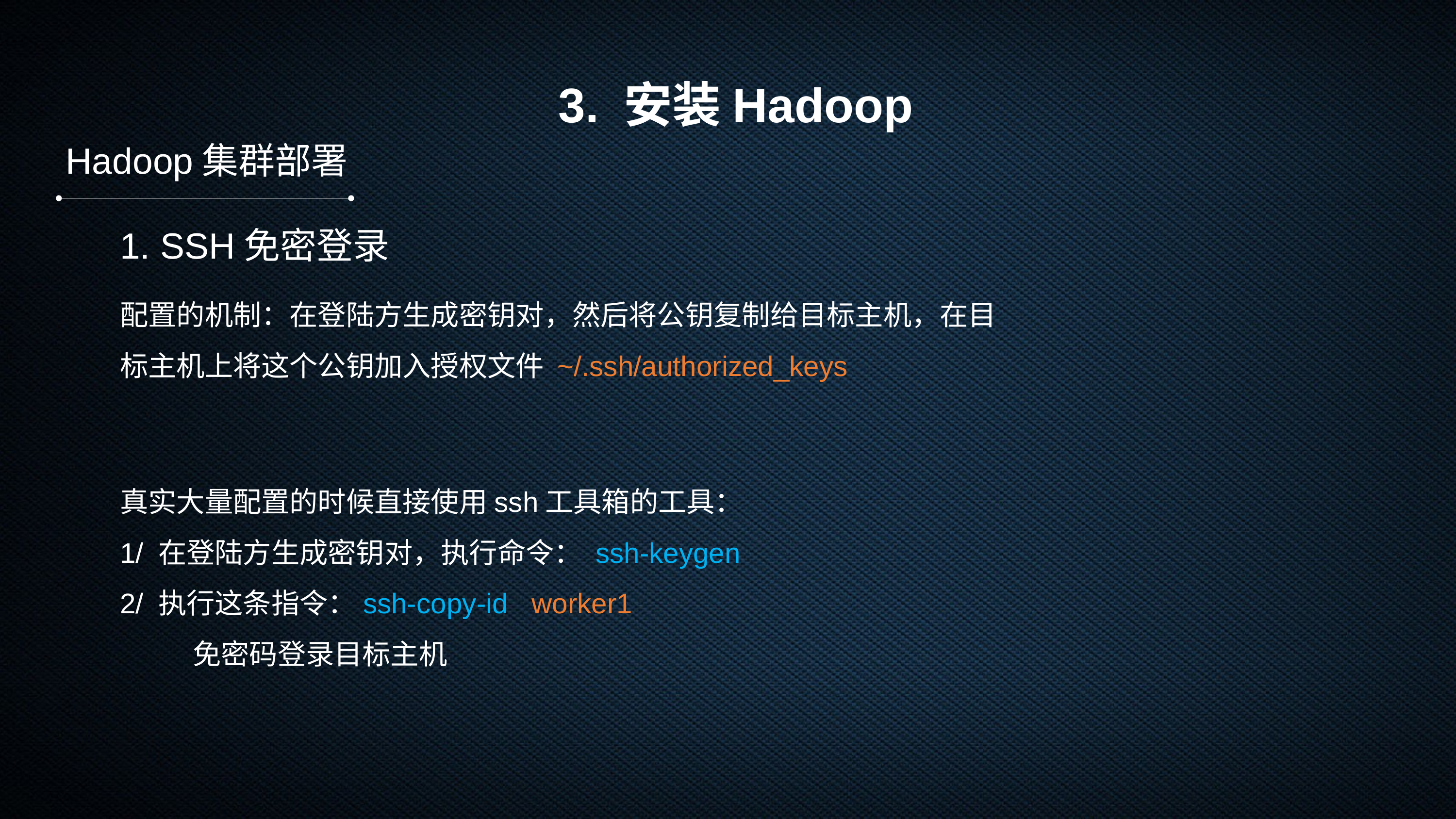

3. 安装Hadoop
Hadoop集群部署
1. SSH免密登录
配置的机制：在登陆方生成密钥对，然后将公钥复制给目标主机，在目标主机上将这个公钥加入授权文件 ~/.ssh/authorized_keys
真实大量配置的时候直接使用ssh工具箱的工具：
1/ 在登陆方生成密钥对，执行命令： ssh-keygen
2/ 执行这条指令：ssh-copy-id   worker1
 	免密码登录目标主机